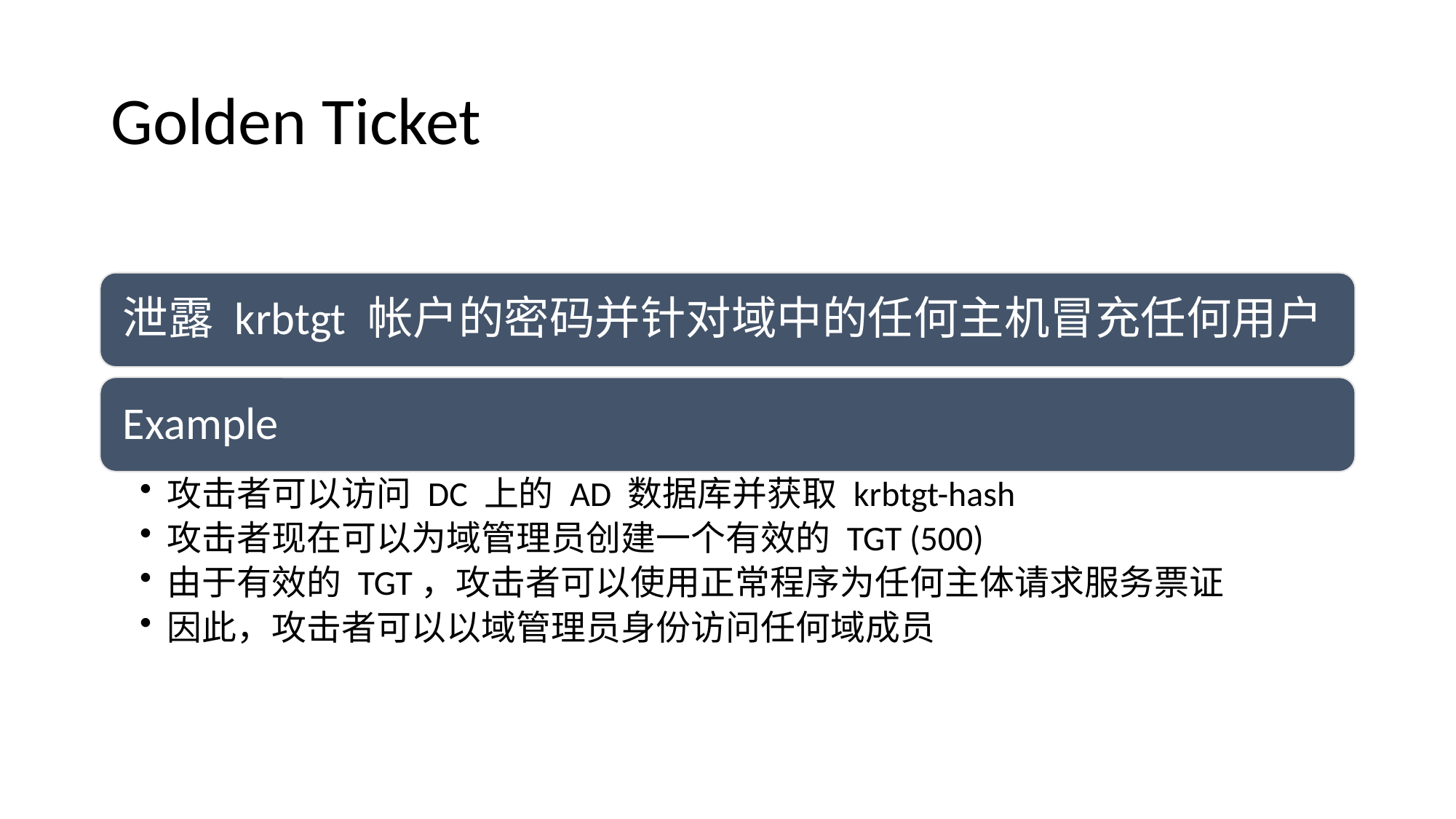

# Golden Ticket
泄露 krbtgt 帐户的密码并针对域中的任何主机冒充任何用户
Example
攻击者可以访问 DC 上的 AD 数据库并获取 krbtgt-hash
攻击者现在可以为域管理员创建一个有效的 TGT (500)
由于有效的 TGT，攻击者可以使用正常程序为任何主体请求服务票证
因此，攻击者可以以域管理员身份访问任何域成员